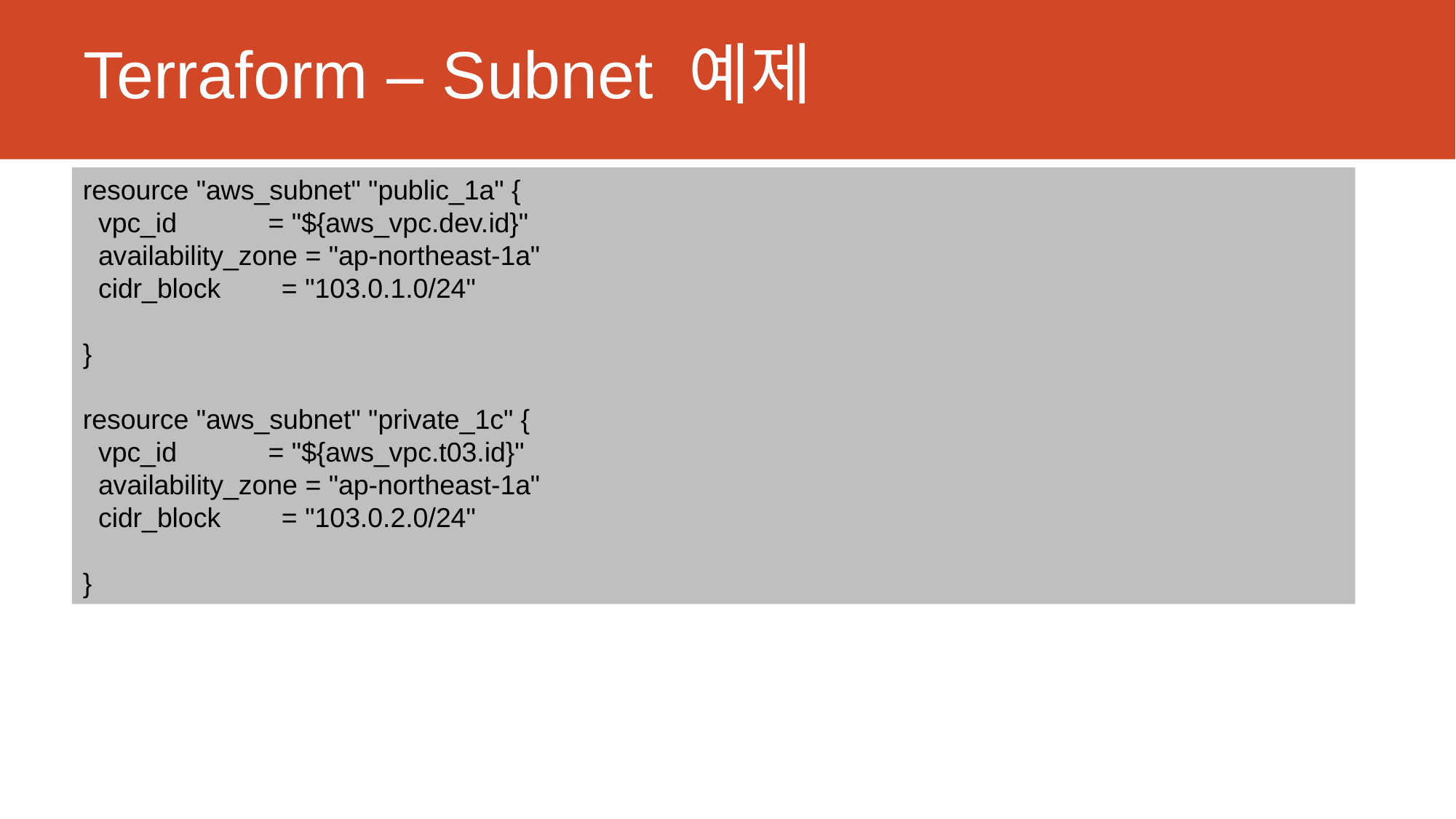

# Terraform – Subnet 예제
resource "aws_subnet" "public_1a" {
  vpc_id            = "${aws_vpc.dev.id}"
  availability_zone = "ap-northeast-1a"
  cidr_block        = "103.0.1.0/24"

}

resource "aws_subnet" "private_1c" {
  vpc_id            = "${aws_vpc.t03.id}"
  availability_zone = "ap-northeast-1a"
  cidr_block        = "103.0.2.0/24"

}